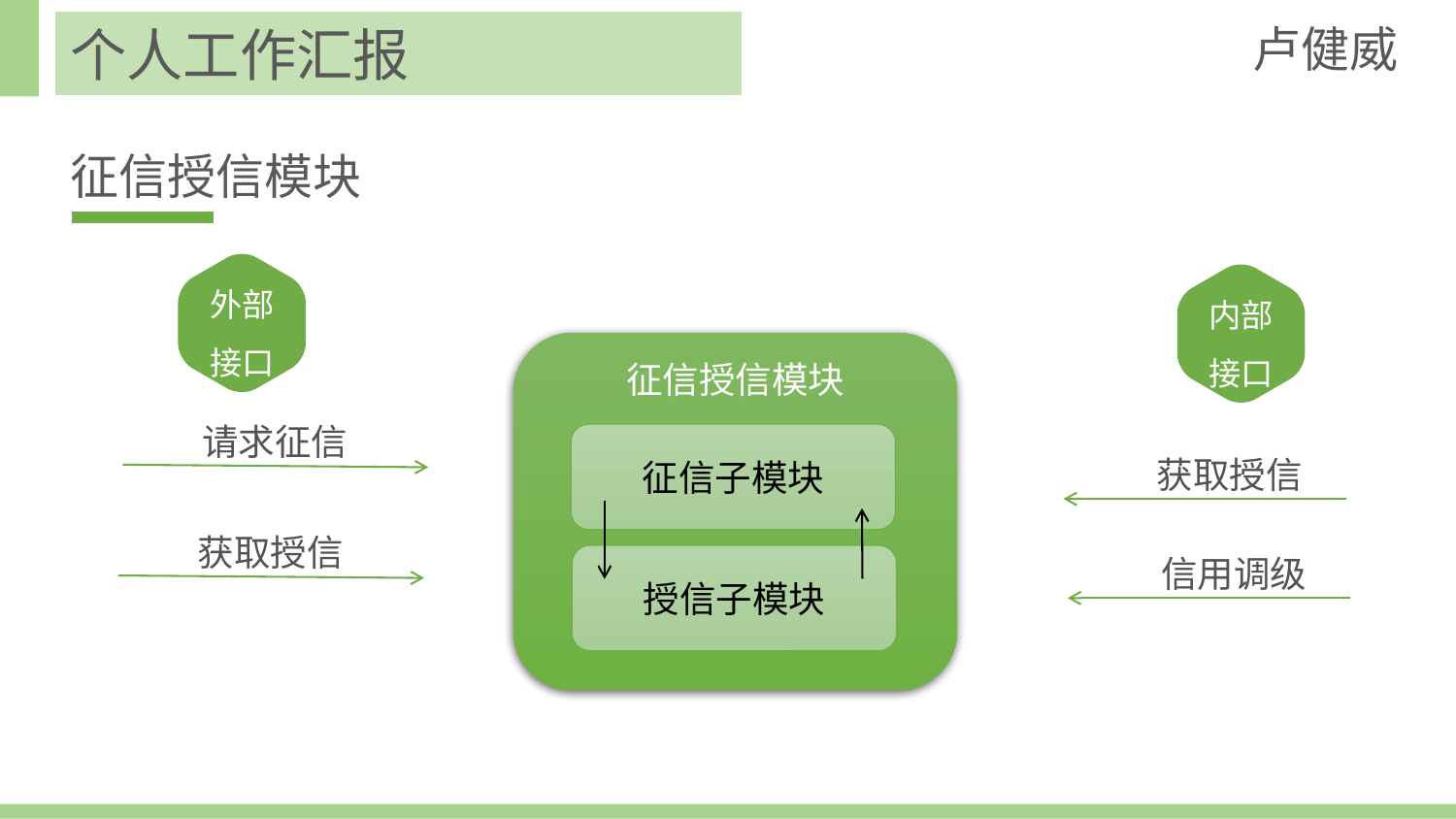

卢健威
个人工作汇报
征信授信模块
外部
接口
内部
接口
征信授信模块

请求征信
征信子模块
点击此处添加文本
获取授信
获取授信
信用调级
授信子模块